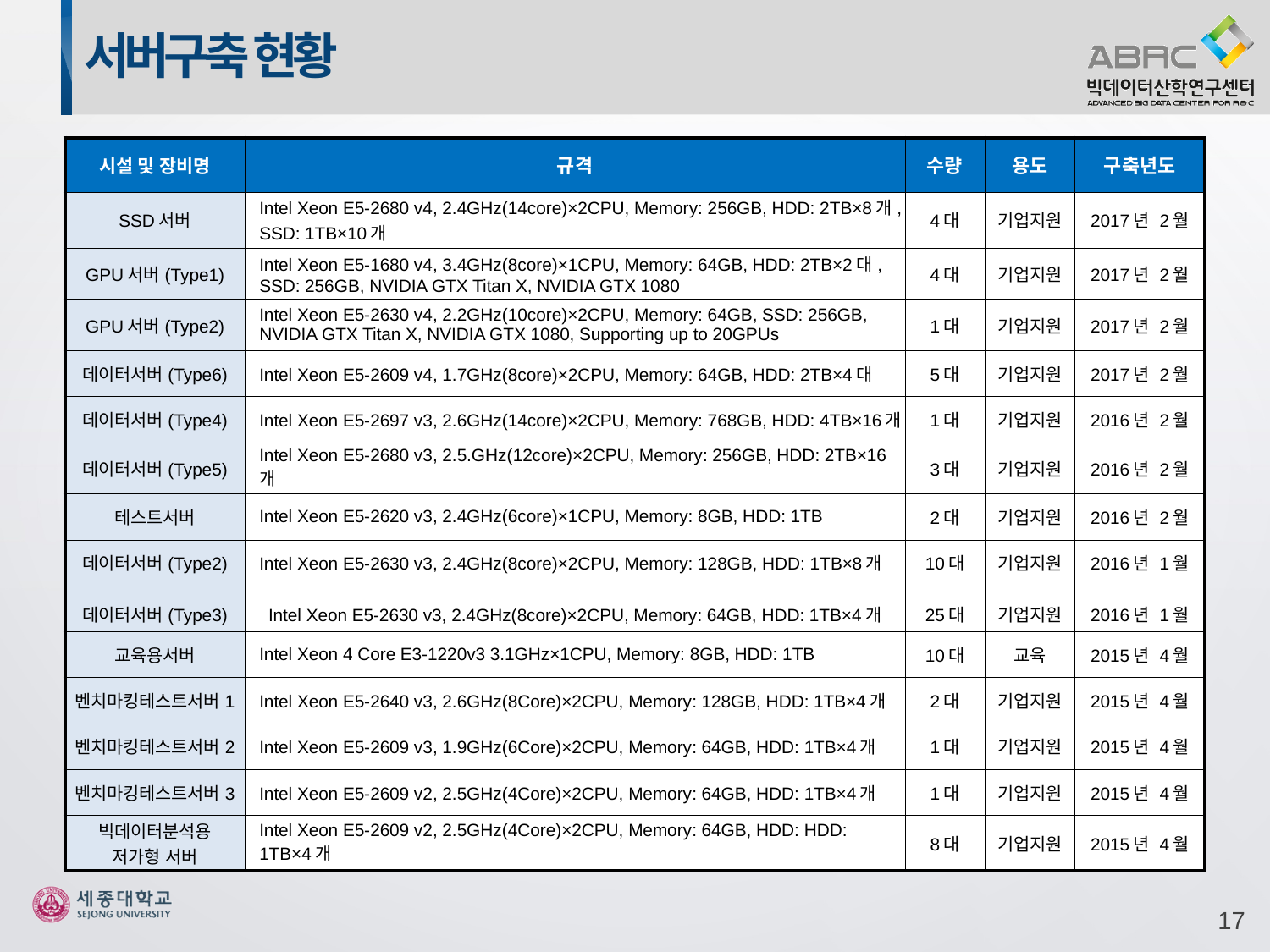

서버구축 현황
| 시설 및 장비명 | 규격 | 수량 | 용도 | 구축년도 |
| --- | --- | --- | --- | --- |
| SSD서버 | Intel Xeon E5-2680 v4, 2.4GHz(14core)×2CPU, Memory: 256GB, HDD: 2TB×8개, SSD: 1TB×10개 | 4대 | 기업지원 | 2017년 2월 |
| GPU서버(Type1) | Intel Xeon E5-1680 v4, 3.4GHz(8core)×1CPU, Memory: 64GB, HDD: 2TB×2대, SSD: 256GB, NVIDIA GTX Titan X, NVIDIA GTX 1080 | 4대 | 기업지원 | 2017년 2월 |
| GPU서버(Type2) | Intel Xeon E5-2630 v4, 2.2GHz(10core)×2CPU, Memory: 64GB, SSD: 256GB, NVIDIA GTX Titan X, NVIDIA GTX 1080, Supporting up to 20GPUs | 1대 | 기업지원 | 2017년 2월 |
| 데이터서버(Type6) | Intel Xeon E5-2609 v4, 1.7GHz(8core)×2CPU, Memory: 64GB, HDD: 2TB×4대 | 5대 | 기업지원 | 2017년 2월 |
| 데이터서버(Type4) | Intel Xeon E5-2697 v3, 2.6GHz(14core)×2CPU, Memory: 768GB, HDD: 4TB×16개 | 1대 | 기업지원 | 2016년 2월 |
| 데이터서버(Type5) | Intel Xeon E5-2680 v3, 2.5.GHz(12core)×2CPU, Memory: 256GB, HDD: 2TB×16개 | 3대 | 기업지원 | 2016년 2월 |
| 테스트서버 | Intel Xeon E5-2620 v3, 2.4GHz(6core)×1CPU, Memory: 8GB, HDD: 1TB | 2대 | 기업지원 | 2016년 2월 |
| 데이터서버(Type2) | Intel Xeon E5-2630 v3, 2.4GHz(8core)×2CPU, Memory: 128GB, HDD: 1TB×8개 | 10대 | 기업지원 | 2016년 1월 |
| 데이터서버(Type3) | Intel Xeon E5-2630 v3, 2.4GHz(8core)×2CPU, Memory: 64GB, HDD: 1TB×4개 | 25대 | 기업지원 | 2016년 1월 |
| 교육용서버 | Intel Xeon 4 Core E3-1220v3 3.1GHz×1CPU, Memory: 8GB, HDD: 1TB | 10대 | 교육 | 2015년 4월 |
| 벤치마킹테스트서버1 | Intel Xeon E5-2640 v3, 2.6GHz(8Core)×2CPU, Memory: 128GB, HDD: 1TB×4개 | 2대 | 기업지원 | 2015년 4월 |
| 벤치마킹테스트서버2 | Intel Xeon E5-2609 v3, 1.9GHz(6Core)×2CPU, Memory: 64GB, HDD: 1TB×4개 | 1대 | 기업지원 | 2015년 4월 |
| 벤치마킹테스트서버3 | Intel Xeon E5-2609 v2, 2.5GHz(4Core)×2CPU, Memory: 64GB, HDD: 1TB×4개 | 1대 | 기업지원 | 2015년 4월 |
| 빅데이터분석용 저가형 서버 | Intel Xeon E5-2609 v2, 2.5GHz(4Core)×2CPU, Memory: 64GB, HDD: HDD: 1TB×4개 | 8대 | 기업지원 | 2015년 4월 |